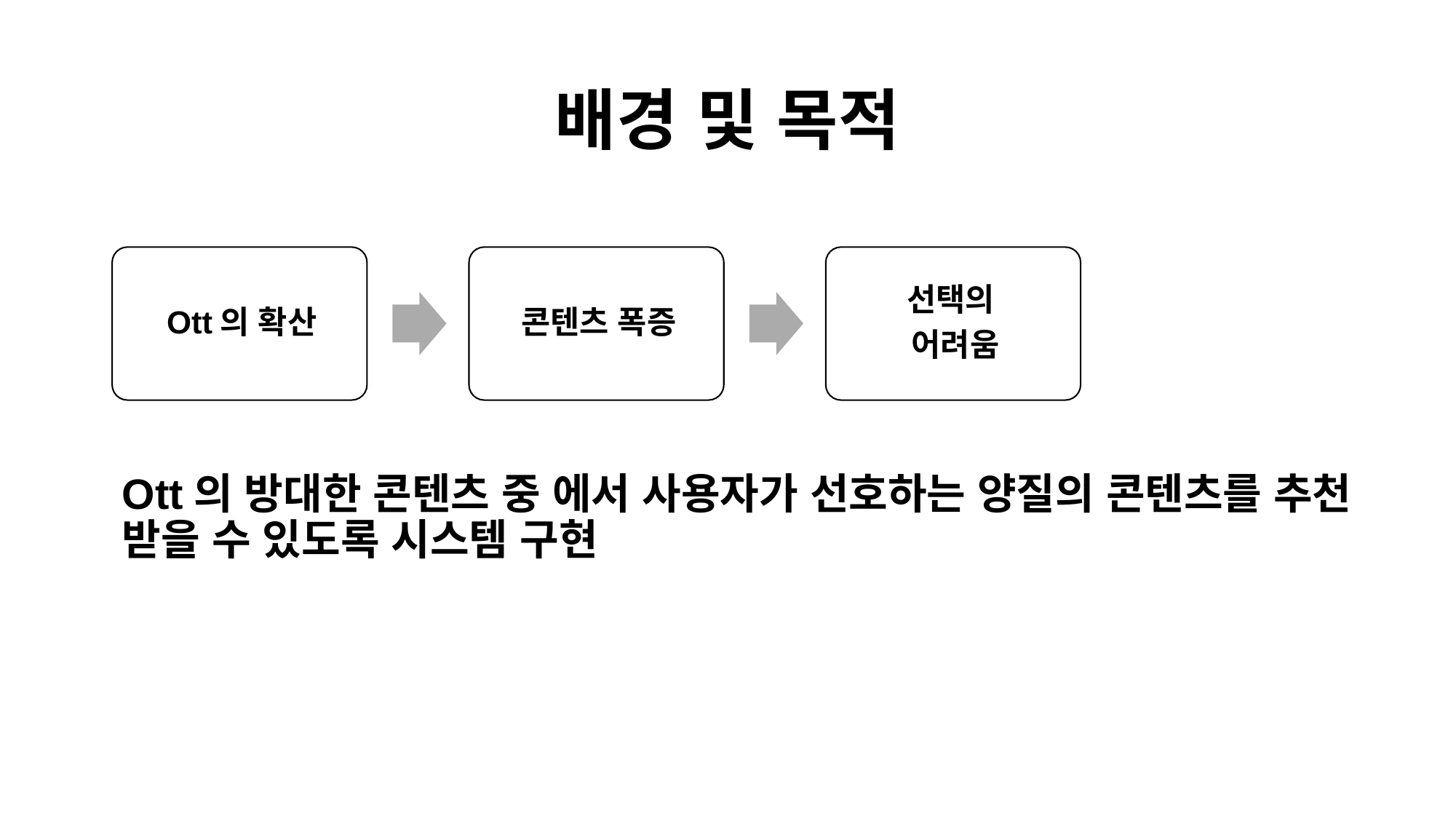

Ott의 확산

콘텐츠 폭증

선택의
어려움
# 배경 및 목적

Ott의 방대한 콘텐츠 중 에서 사용자가 선호하는 양질의 콘텐츠를 추천 받을 수 있도록 시스템 구현